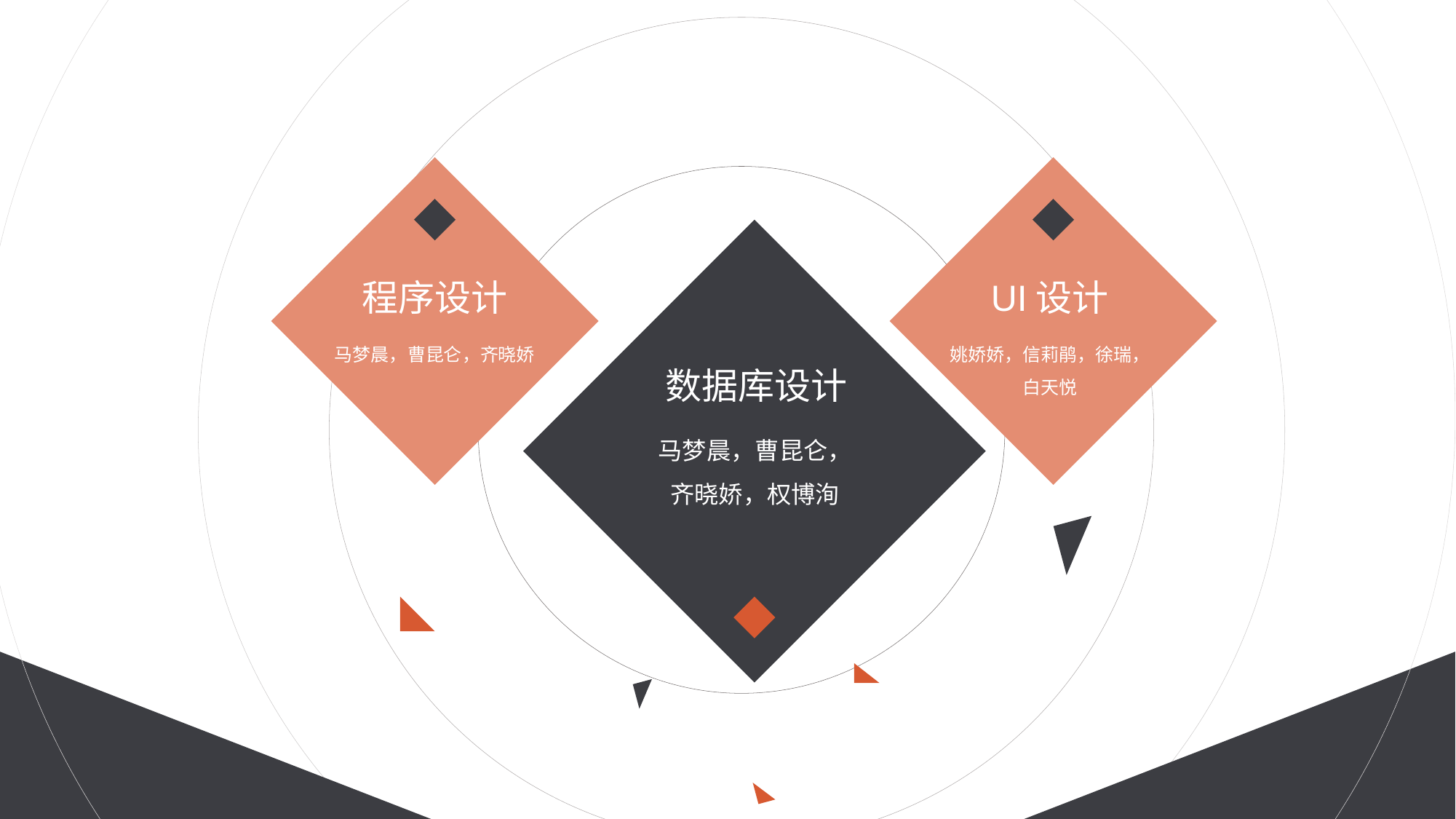

程序设计
马梦晨，曹昆仑，齐晓娇

UI设计
姚娇娇，信莉鹃，徐瑞，
白天悦

数据库设计
马梦晨，曹昆仑，
齐晓娇，权博洵